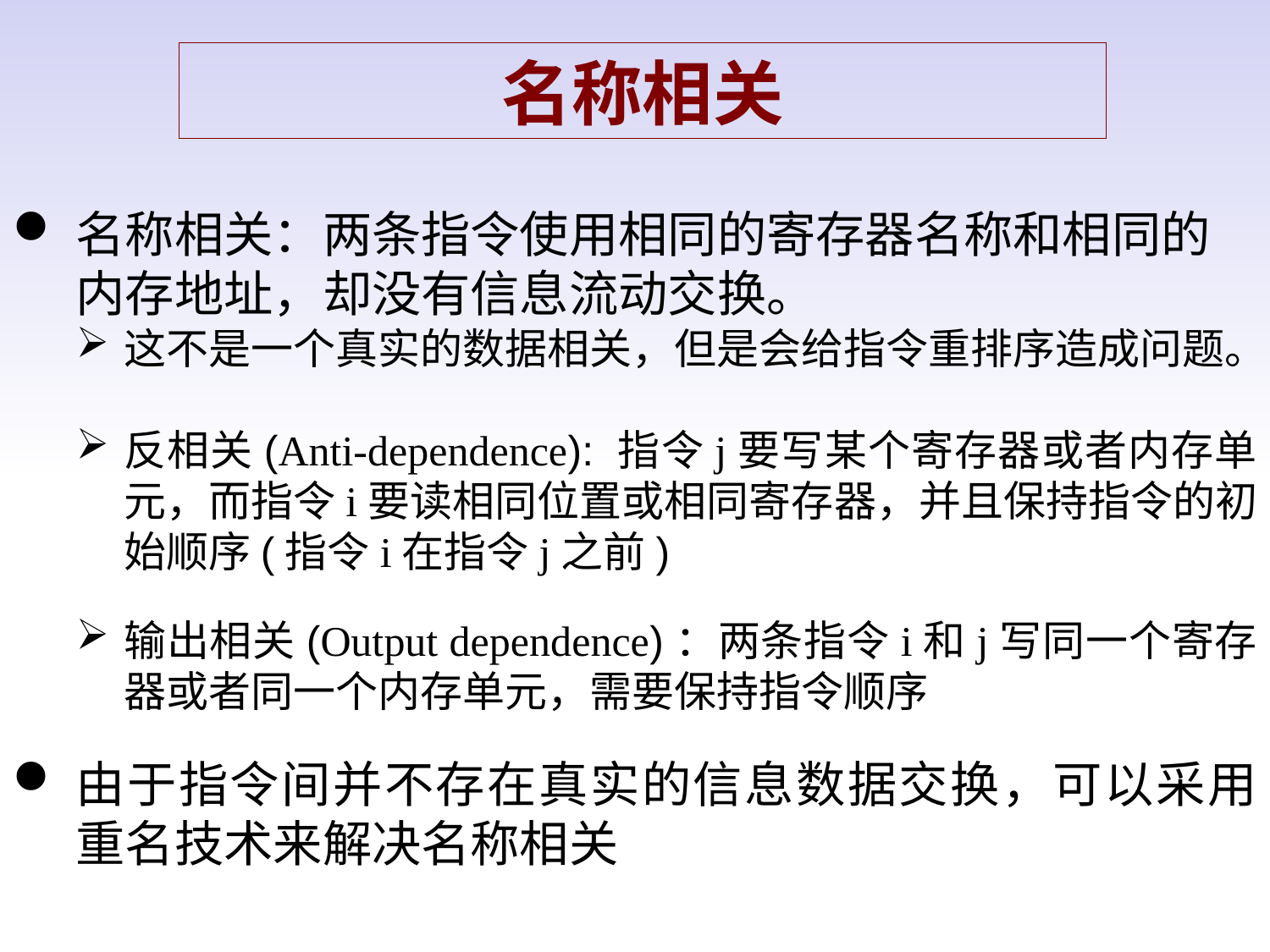

名称相关
名称相关：两条指令使用相同的寄存器名称和相同的内存地址，却没有信息流动交换。
这不是一个真实的数据相关，但是会给指令重排序造成问题。

反相关(Anti-dependence): 指令j要写某个寄存器或者内存单元，而指令i要读相同位置或相同寄存器，并且保持指令的初始顺序(指令i在指令j之前)

输出相关(Output dependence)：两条指令i和j写同一个寄存器或者同一个内存单元，需要保持指令顺序

由于指令间并不存在真实的信息数据交换，可以采用重名技术来解决名称相关